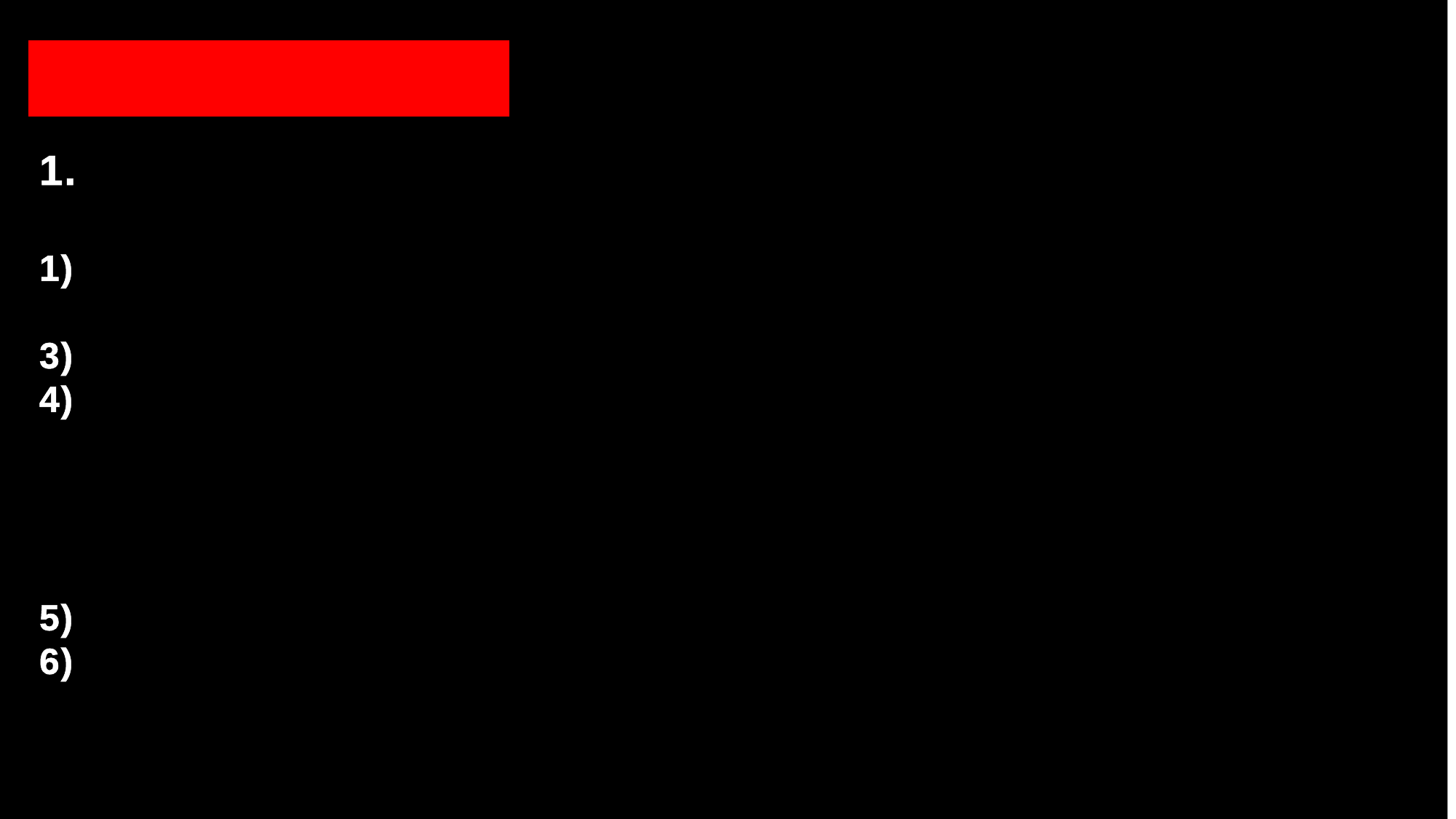

튜토리얼 스테이지
인버젼의 개념 학습

시작하면 역행모드에서 시작
2)  전방에 놓여 있는 구체를 클릭할 때마다 회수
마우스 우 클릭으로 순행 모드로 전환
사출 후 다시 마우스 우 클릭으로 역행모드로 전환

2.   인버젼의 패널티 학습

특정 모드에서 최대 게이지 이상의 시간 동안 머묾
감전 상태(2초)로 전환